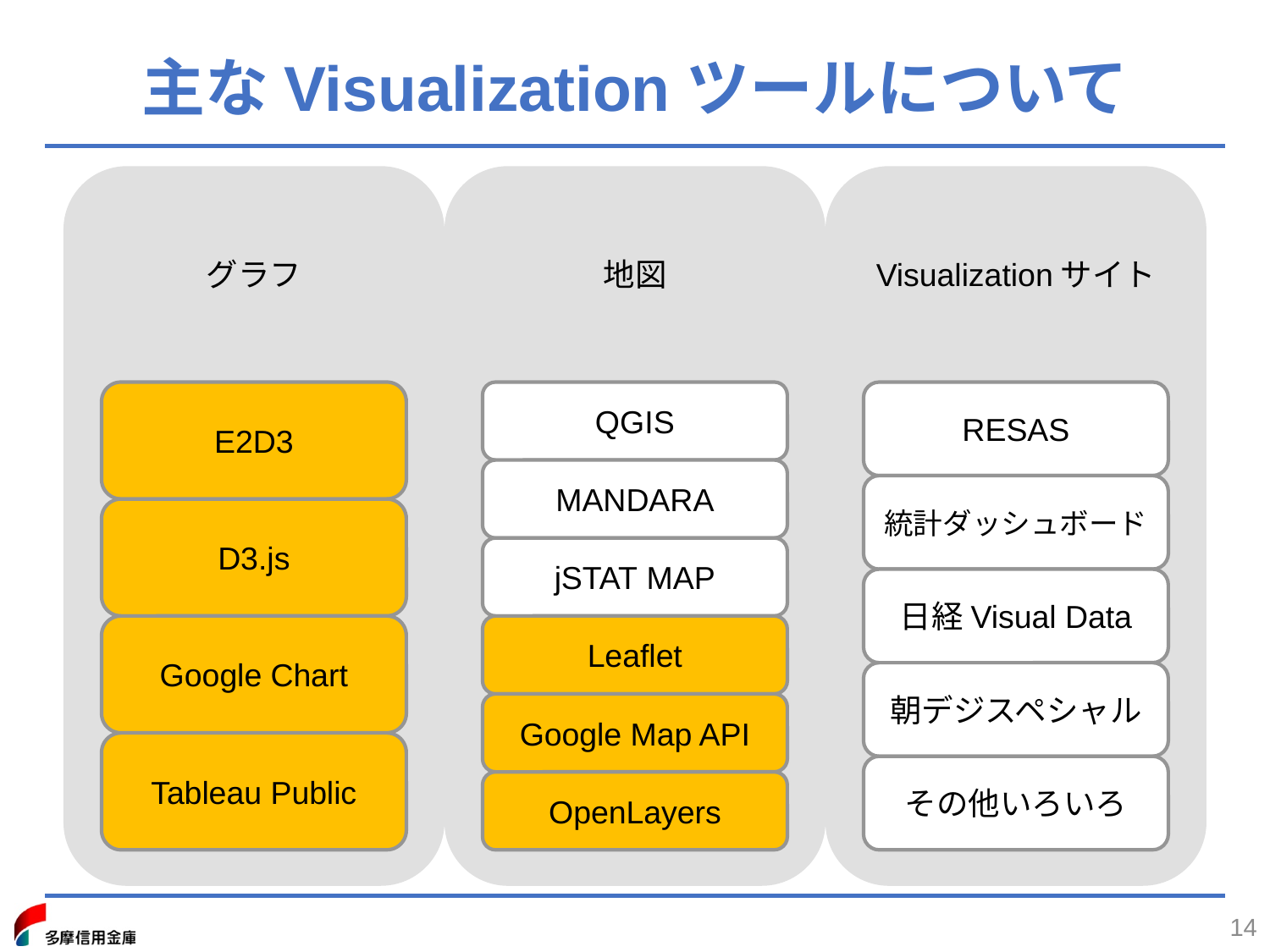

# 主なVisualizationツールについて
グラフ
E2D3
D3.js
地図
QGIS
MANDARA
Visualizationサイト
日経Visual Data
朝デジスペシャル
RESAS
jSTAT MAP
統計ダッシュボード
Leaflet
Google Map API
Google Chart
Tableau Public
OpenLayers
その他いろいろ
14